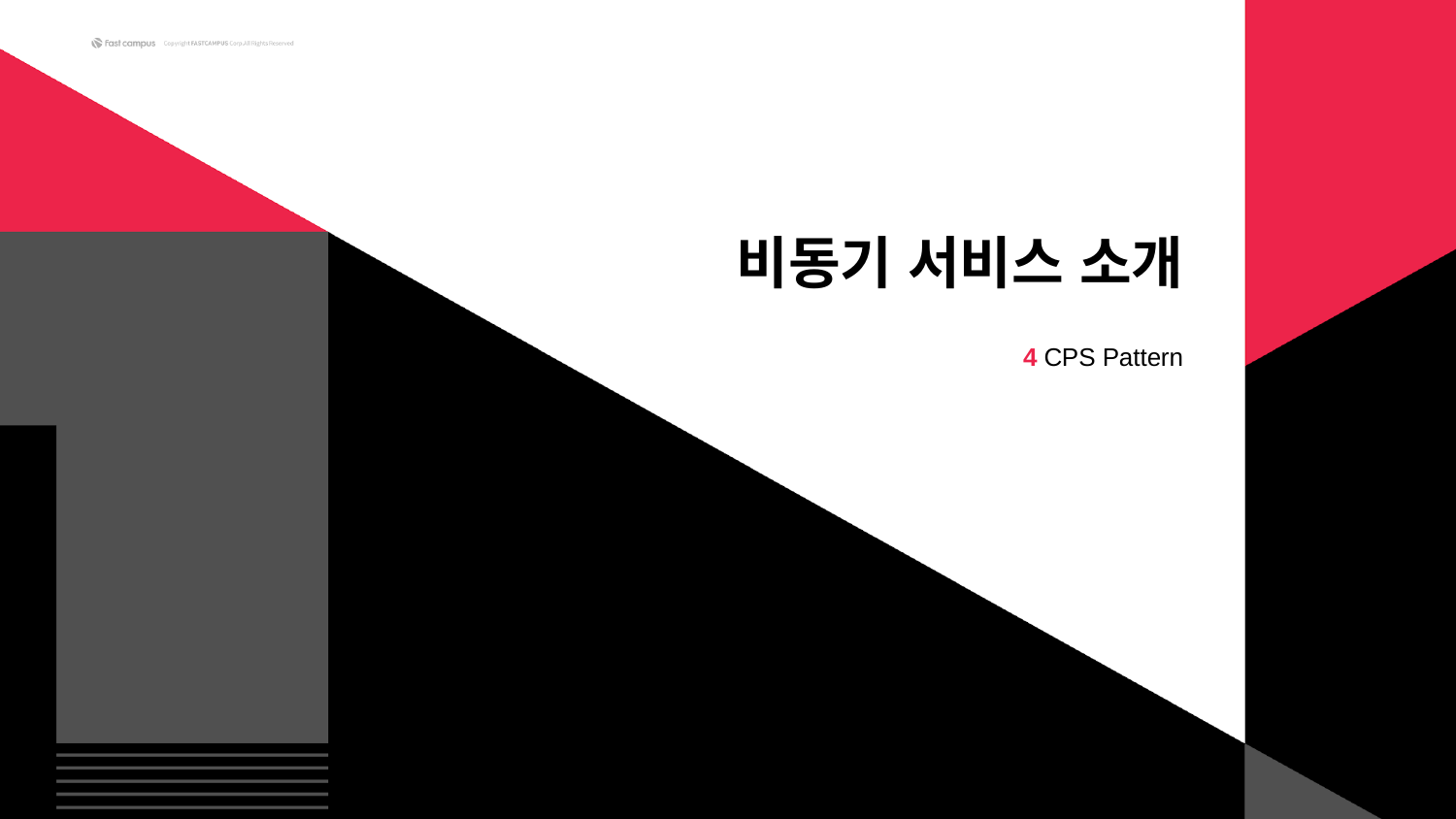

# 비동기 서비스 소개
4 CPS Pattern